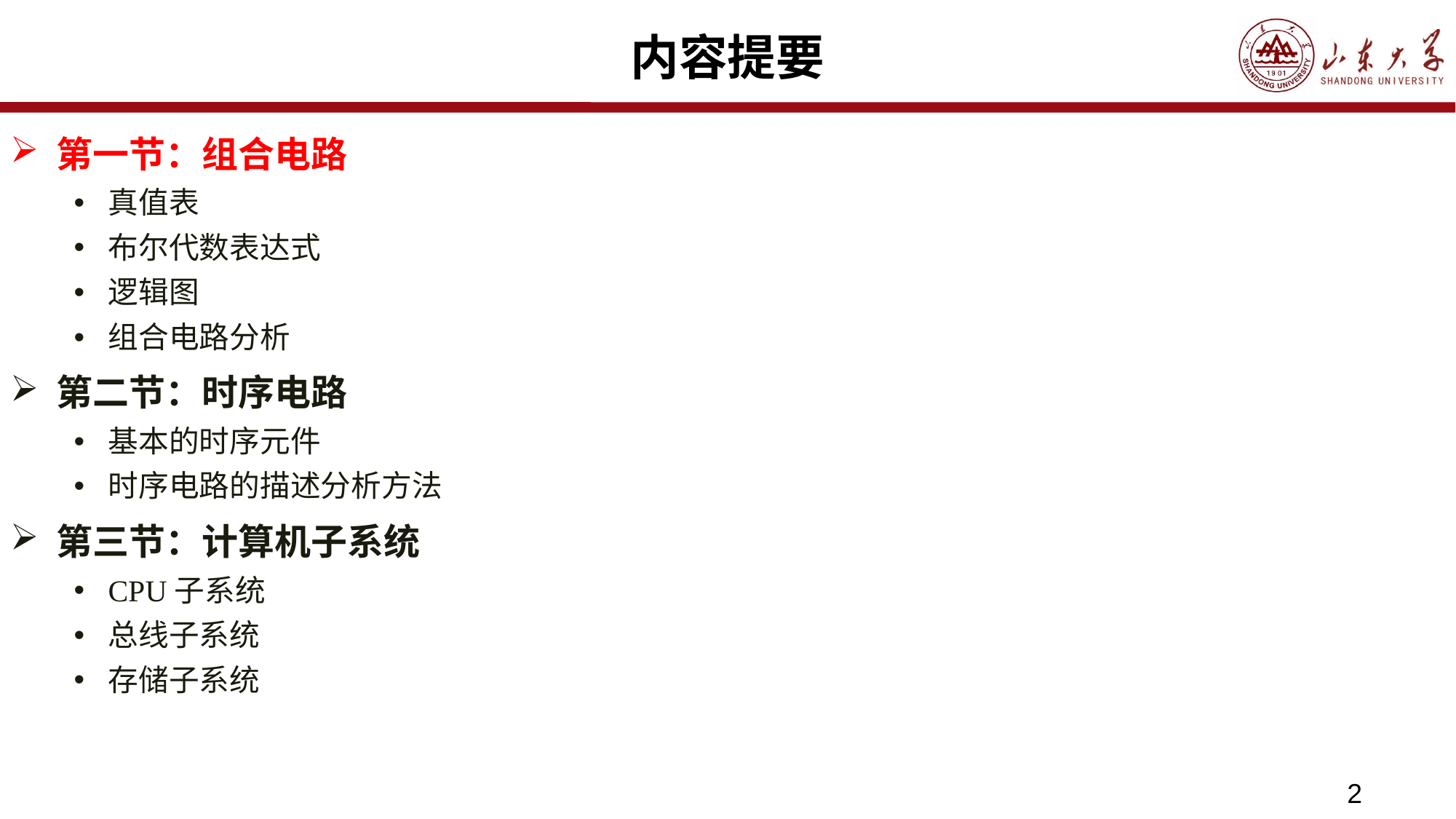

# 内容提要
第一节：组合电路
真值表
布尔代数表达式
逻辑图
组合电路分析
第二节：时序电路
基本的时序元件
时序电路的描述分析方法
第三节：计算机子系统
CPU子系统
总线子系统
存储子系统

2